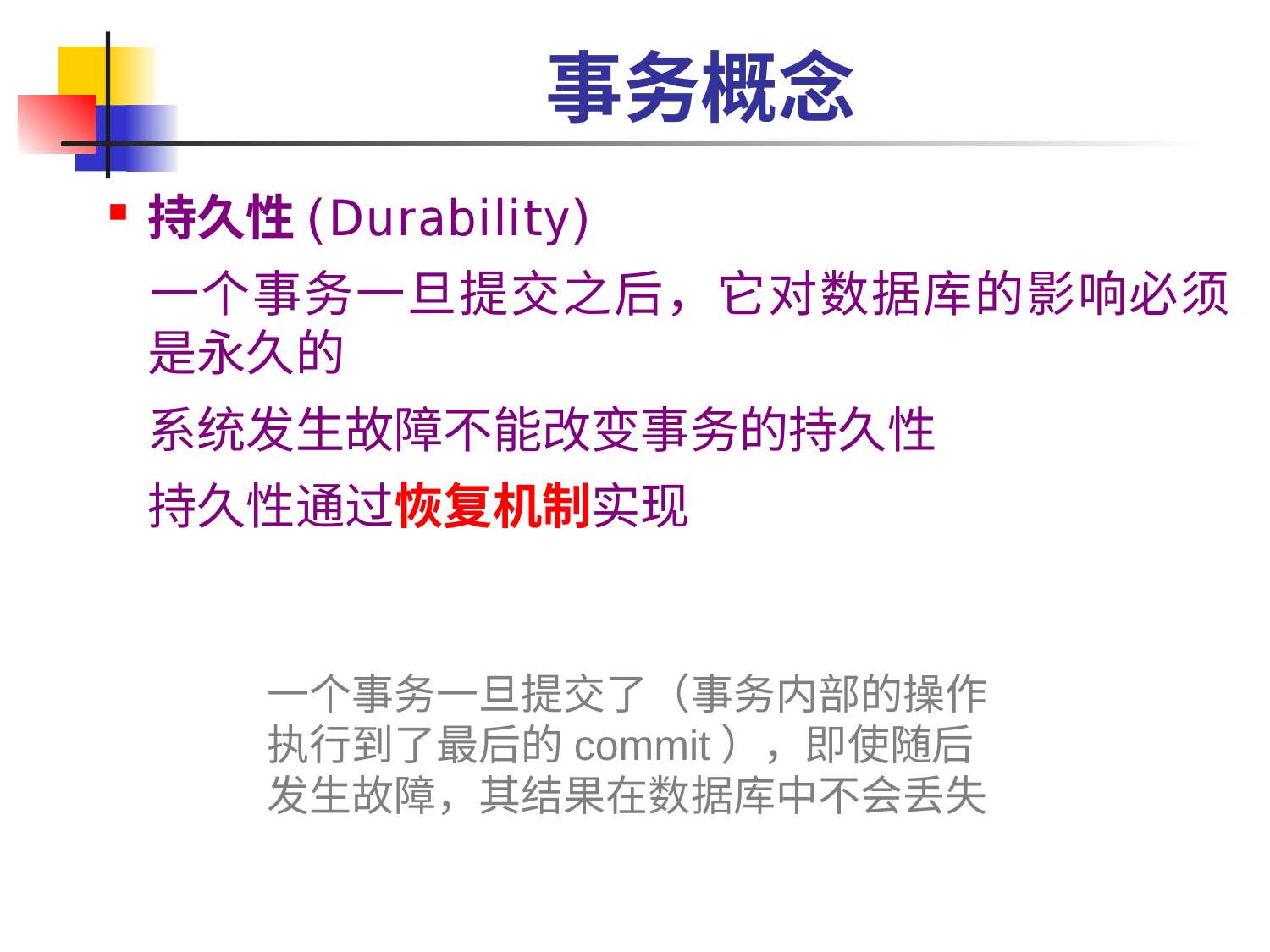

# 事务概念
持久性(Durability)
	一个事务一旦提交之后，它对数据库的影响必须是永久的
	系统发生故障不能改变事务的持久性
	持久性通过恢复机制实现
一个事务一旦提交了（事务内部的操作执行到了最后的commit），即使随后发生故障，其结果在数据库中不会丢失